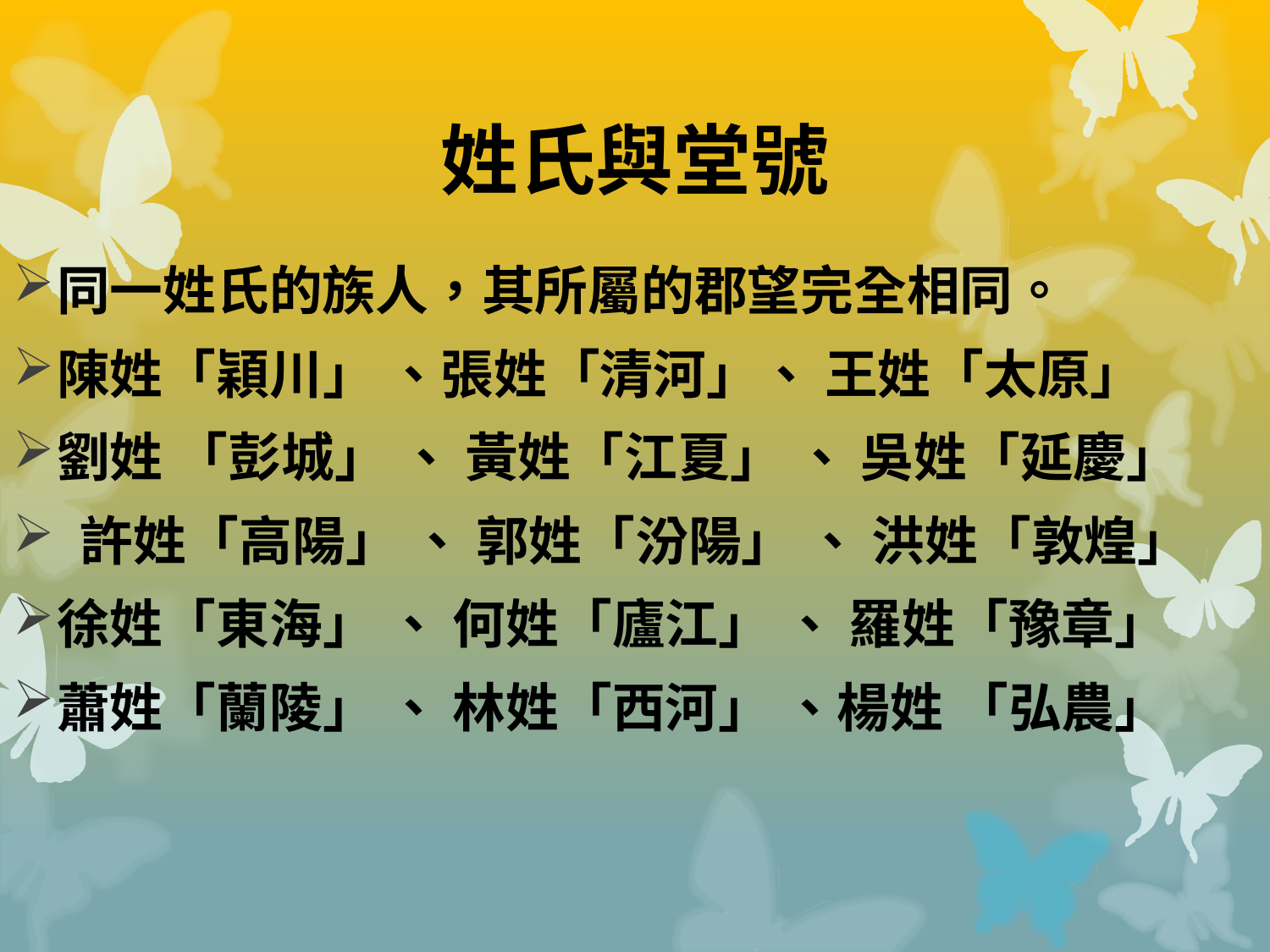

# 姓氏與堂號
同一姓氏的族人，其所屬的郡望完全相同。
陳姓「穎川」 、張姓「清河」、 王姓「太原」
劉姓 「彭城」 、 黃姓「江夏」 、 吳姓「延慶」
 許姓「高陽」 、 郭姓「汾陽」 、 洪姓「敦煌」
徐姓「東海」 、 何姓「廬江」 、 羅姓「豫章」
蕭姓「蘭陵」 、 林姓「西河」 、楊姓 「弘農」